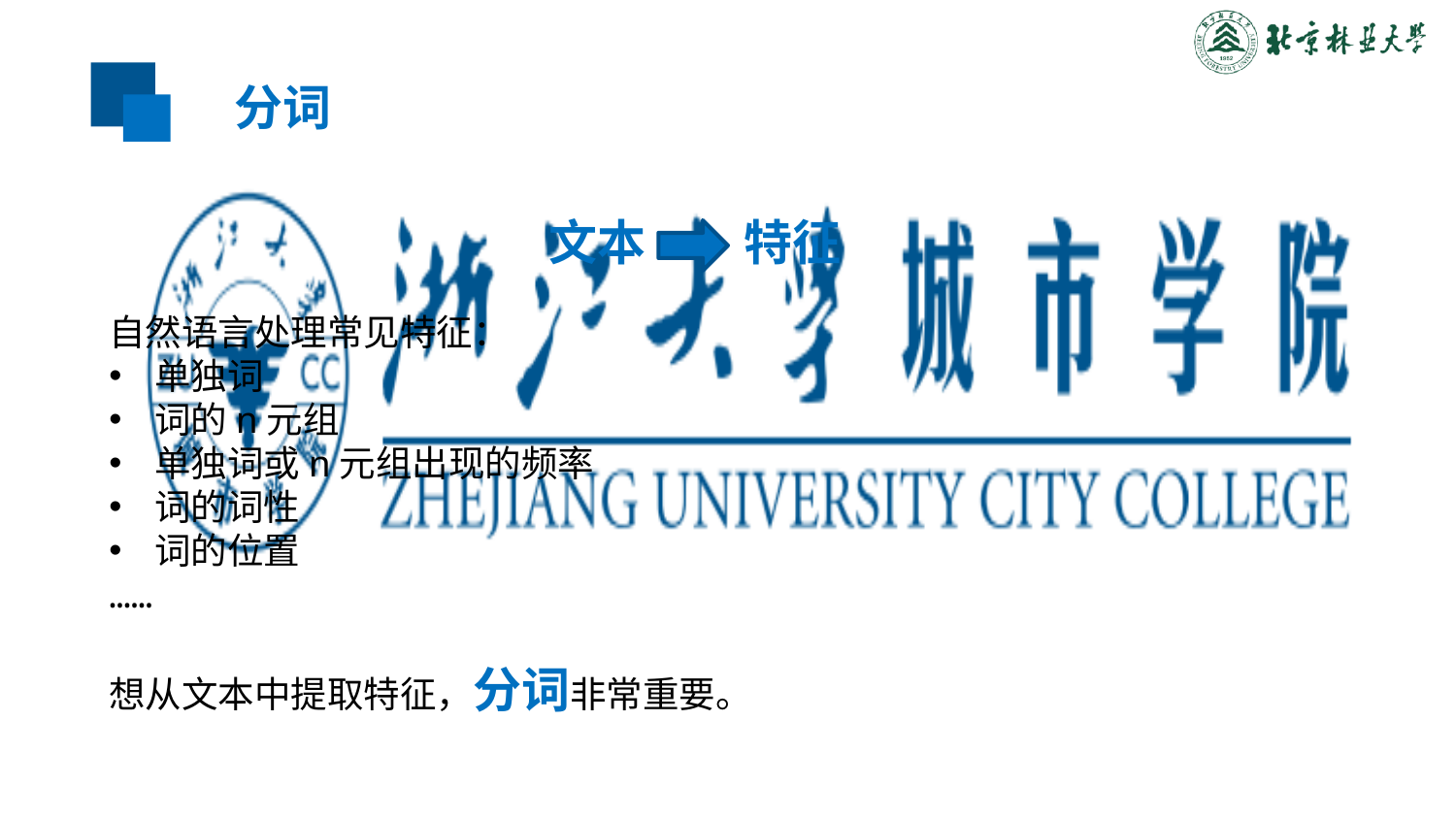

分词
文本         特征

自然语言处理常见特征：
单独词
词的n元组
单独词或n元组出现的频率
词的词性
词的位置
……

想从文本中提取特征，分词非常重要。
57